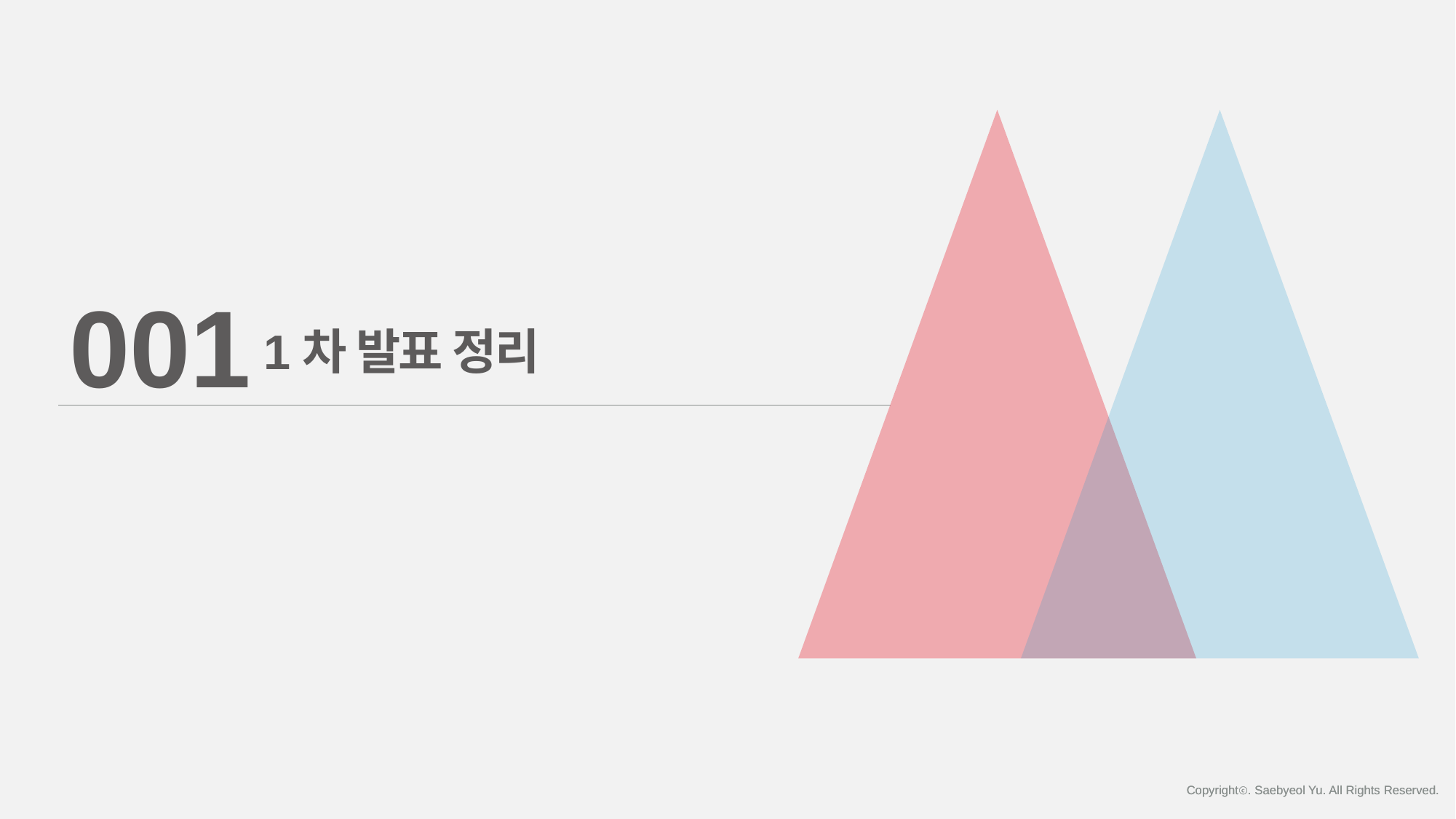

001
1차 발표 정리
Copyrightⓒ. Saebyeol Yu. All Rights Reserved.